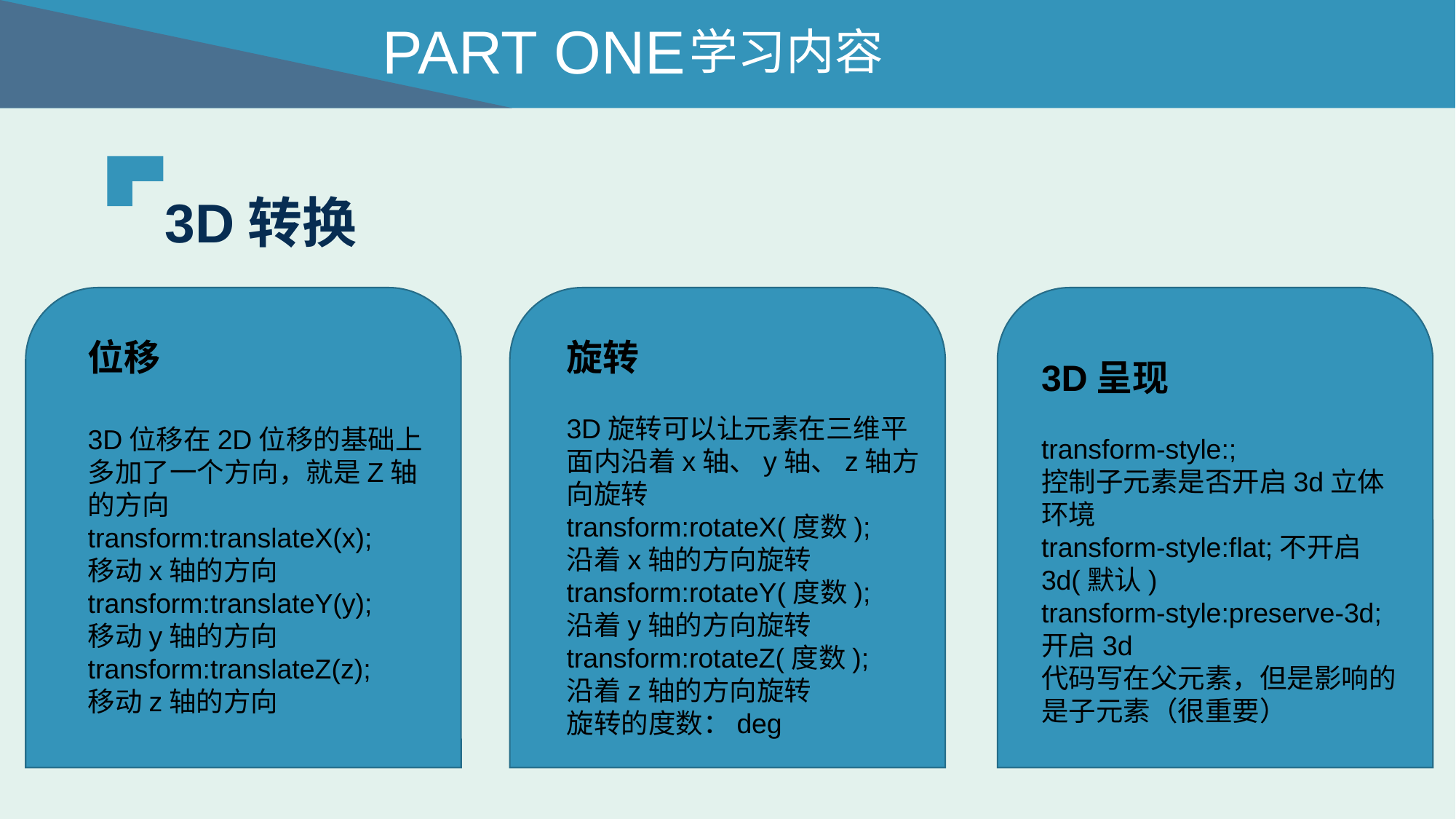

PART ONE
学习内容

3D转换

位移

3D位移在2D位移的基础上多加了一个方向，就是Z轴的方向
transform:translateX(x);
移动x轴的方向
transform:translateY(y);
移动y轴的方向
transform:translateZ(z);
移动z轴的方向
旋转

3D旋转可以让元素在三维平面内沿着x轴、y轴、z轴方向旋转
transform:rotateX(度数);
沿着x轴的方向旋转
transform:rotateY(度数);
沿着y轴的方向旋转
transform:rotateZ(度数);
沿着z轴的方向旋转
旋转的度数：deg

3D呈现

transform-style:;
控制子元素是否开启3d立体环境
transform-style:flat;不开启3d(默认)
transform-style:preserve-3d;开启3d
代码写在父元素，但是影响的是子元素（很重要）